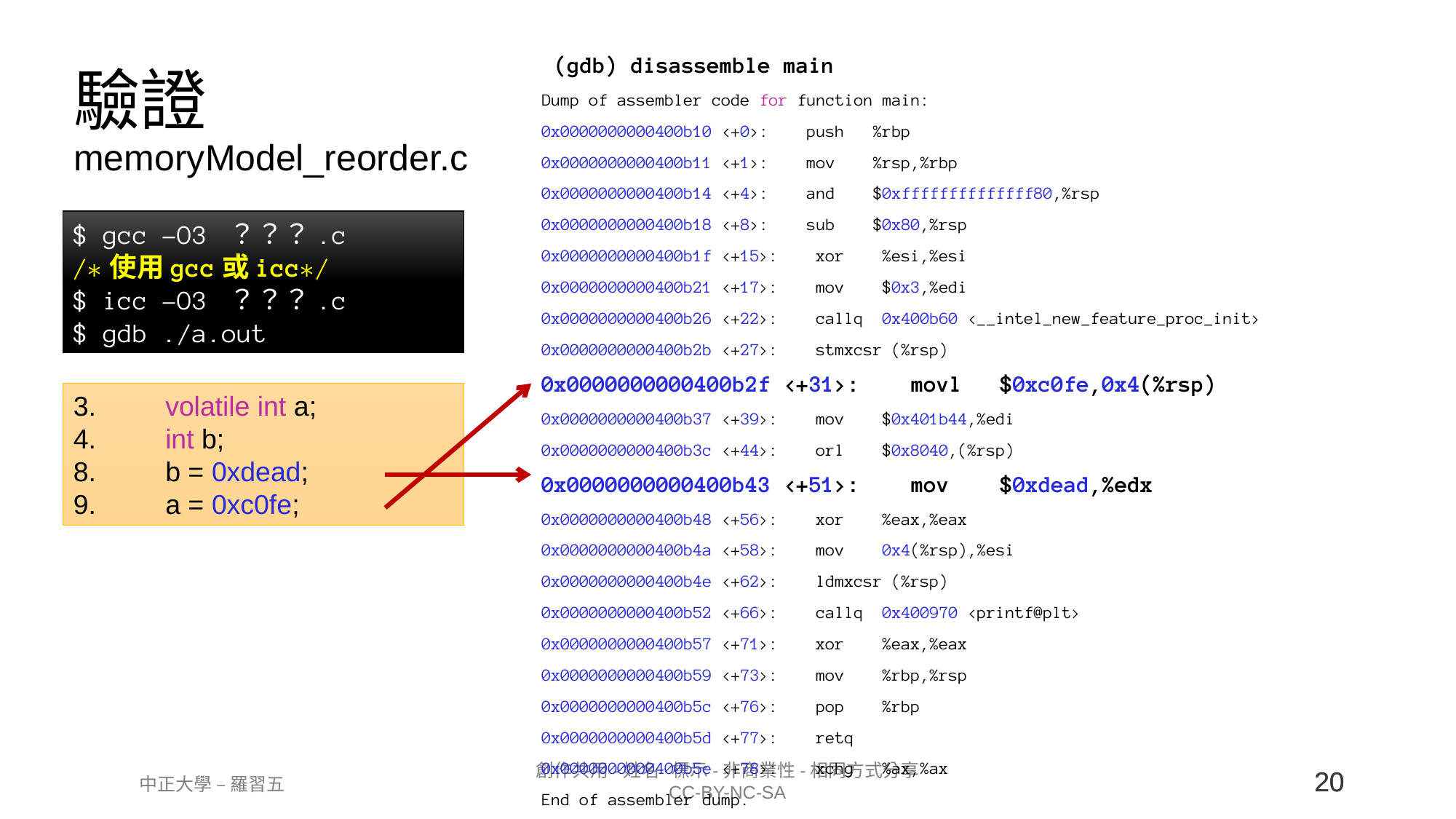

# 驗證 memoryModel_reorder.c
 (gdb) disassemble main
Dump of assembler code for function main:
0x0000000000400b10 <+0>:    push   %rbp
0x0000000000400b11 <+1>:    mov    %rsp,%rbp
0x0000000000400b14 <+4>:    and    $0xffffffffffffff80,%rsp
0x0000000000400b18 <+8>:    sub    $0x80,%rsp
0x0000000000400b1f <+15>:    xor    %esi,%esi
0x0000000000400b21 <+17>:    mov    $0x3,%edi
0x0000000000400b26 <+22>:    callq  0x400b60 <__intel_new_feature_proc_init>
0x0000000000400b2b <+27>:    stmxcsr (%rsp)
0x0000000000400b2f <+31>:    movl   $0xc0fe,0x4(%rsp)
0x0000000000400b37 <+39>:    mov    $0x401b44,%edi
0x0000000000400b3c <+44>:    orl    $0x8040,(%rsp)
0x0000000000400b43 <+51>:    mov    $0xdead,%edx
0x0000000000400b48 <+56>:    xor    %eax,%eax
0x0000000000400b4a <+58>:    mov    0x4(%rsp),%esi
0x0000000000400b4e <+62>:    ldmxcsr (%rsp)
0x0000000000400b52 <+66>:    callq  0x400970 <printf@plt>
0x0000000000400b57 <+71>:    xor    %eax,%eax
0x0000000000400b59 <+73>:    mov    %rbp,%rsp
0x0000000000400b5c <+76>:    pop    %rbp
0x0000000000400b5d <+77>:    retq
0x0000000000400b5e <+78>:    xchg   %ax,%ax
End of assembler dump.
$ gcc -O3 ？？？.c
/*使用gcc或icc*/
$ icc –O3 ？？？.c
$ gdb ./a.out
    volatile int a;
    int b;
    b = 0xdead;
    a = 0xc0fe;